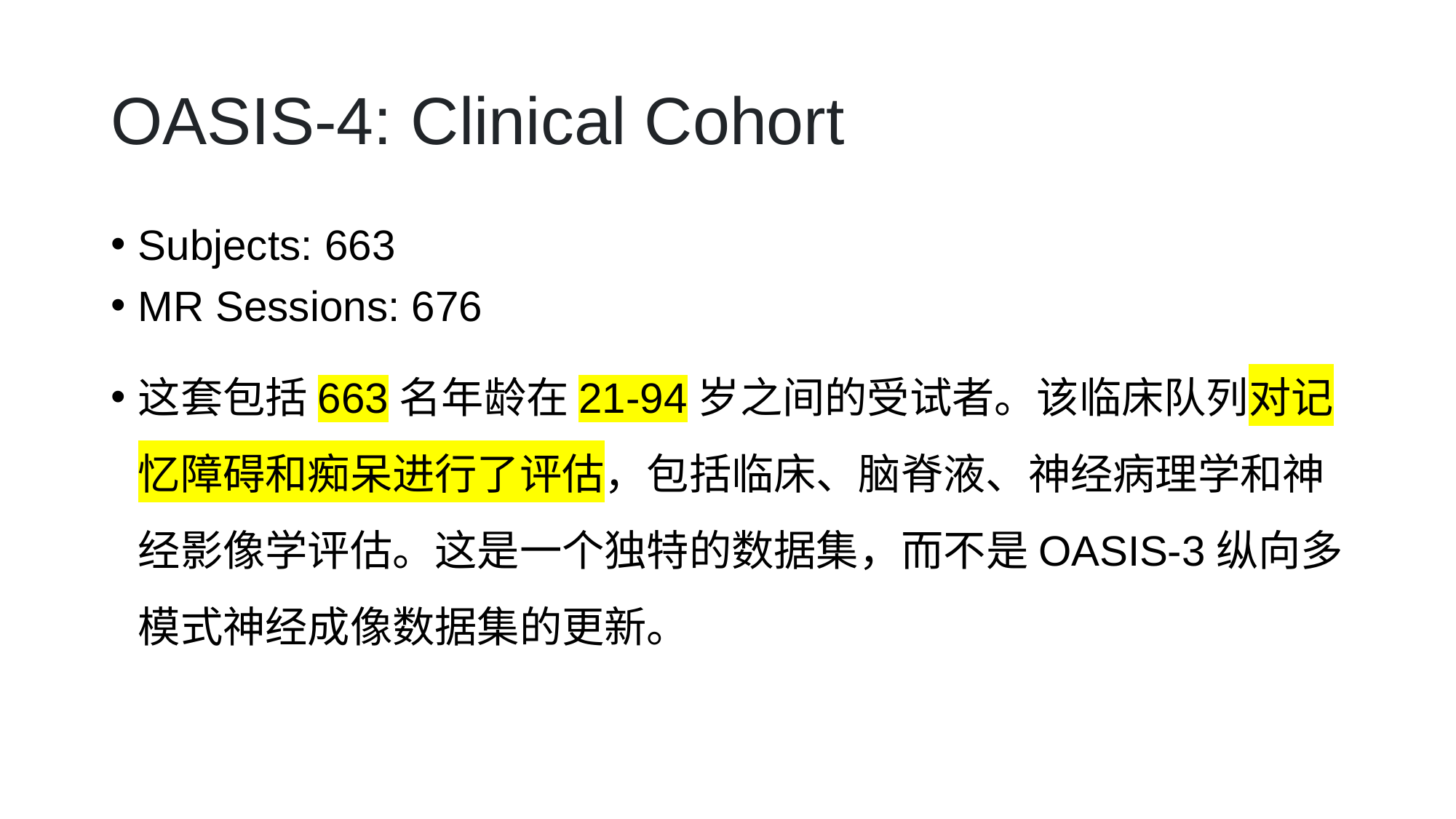

# OASIS-4: Clinical Cohort
Subjects: 663
MR Sessions: 676
这套包括663名年龄在21-94岁之间的受试者。该临床队列对记忆障碍和痴呆进行了评估，包括临床、脑脊液、神经病理学和神经影像学评估。这是一个独特的数据集，而不是OASIS-3纵向多模式神经成像数据集的更新。